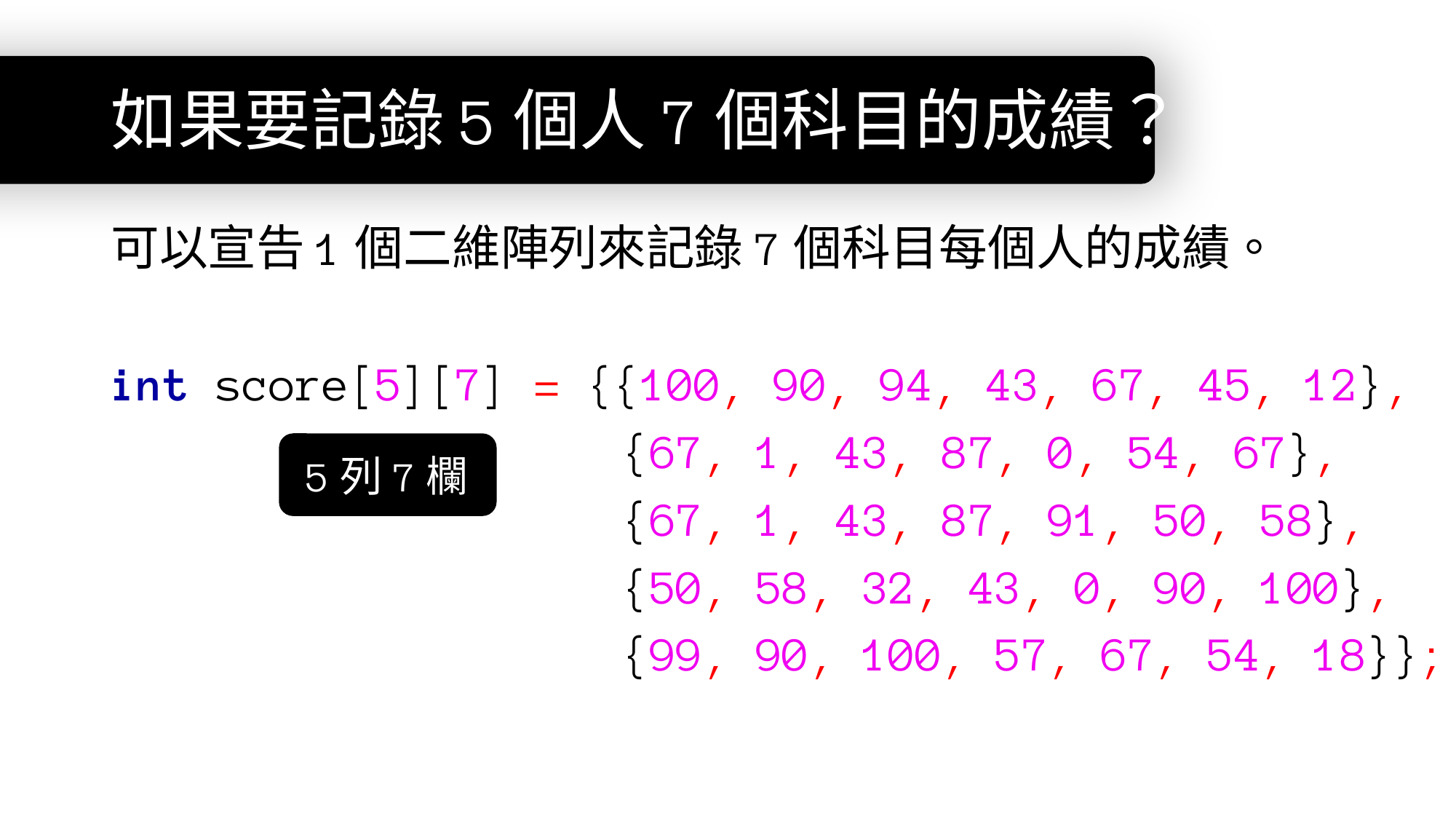

# 如果要記錄5個人7個科目的成績？

可以宣告1個二維陣列來記錄7個科目每個人的成績。

int score[5][7] = {{100, 90, 94, 43, 67, 45, 12},
			       {67, 1, 43, 87, 0, 54, 67},
			       {67, 1, 43, 87, 91, 50, 58},
			       {50, 58, 32, 43, 0, 90, 100},
			       {99, 90, 100, 57, 67, 54, 18}};

5列7欄